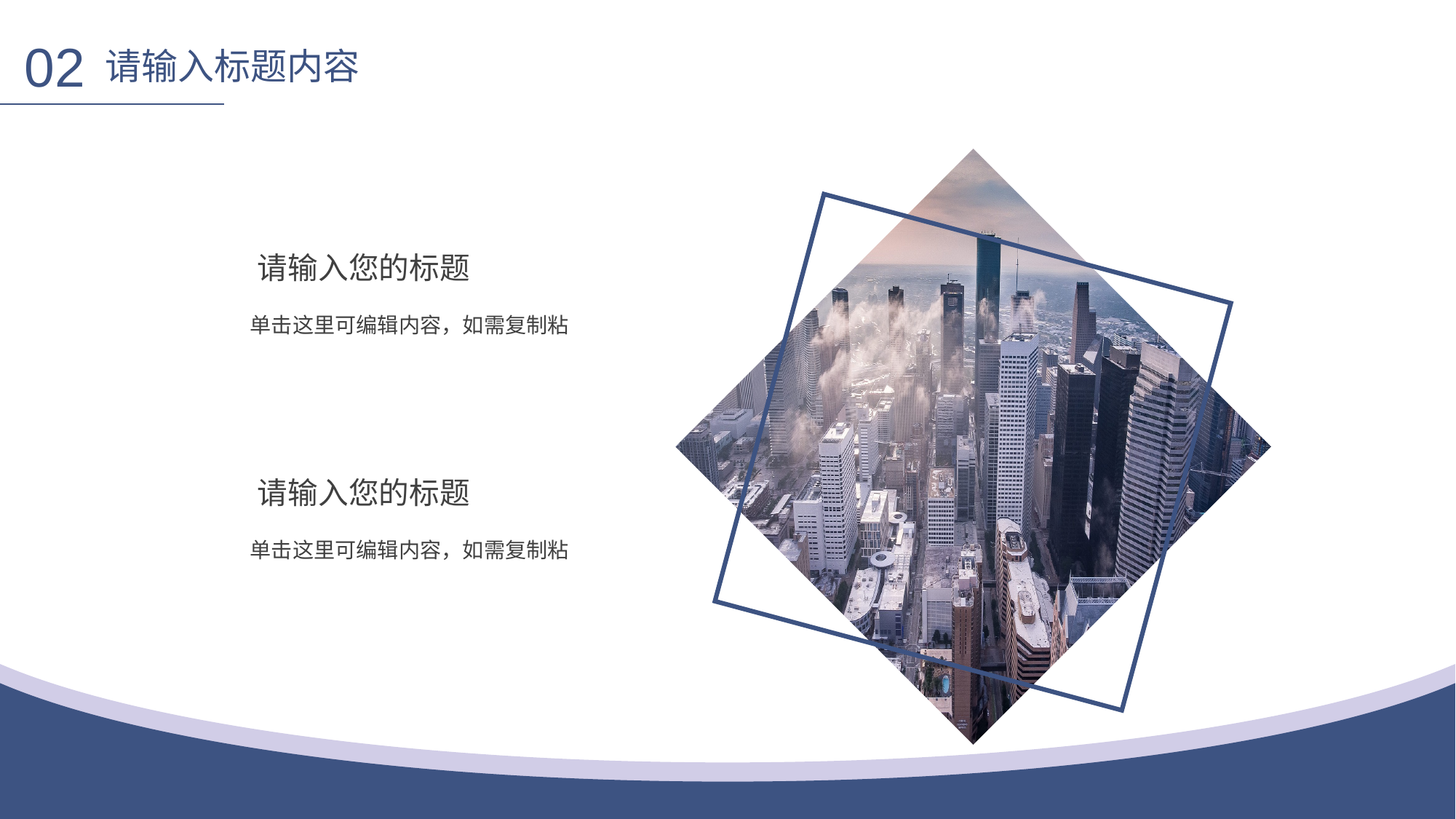

02
请输入标题内容

请输入您的标题
单击这里可编辑内容，如需复制粘
请输入您的标题
单击这里可编辑内容，如需复制粘